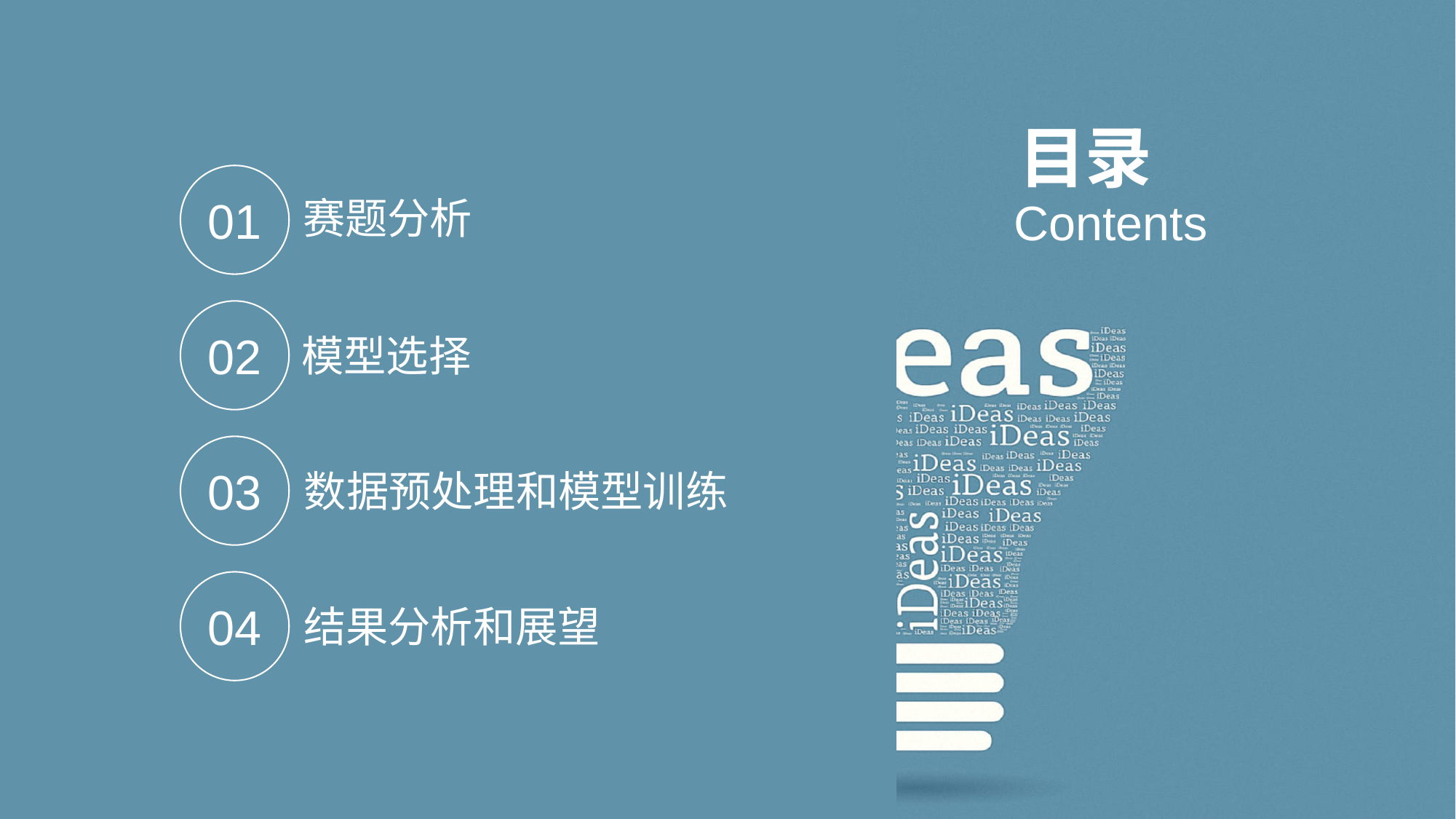

目录
01
赛题分析

Contents
02
模型选择
03
数据预处理和模型训练
04
结果分析和展望